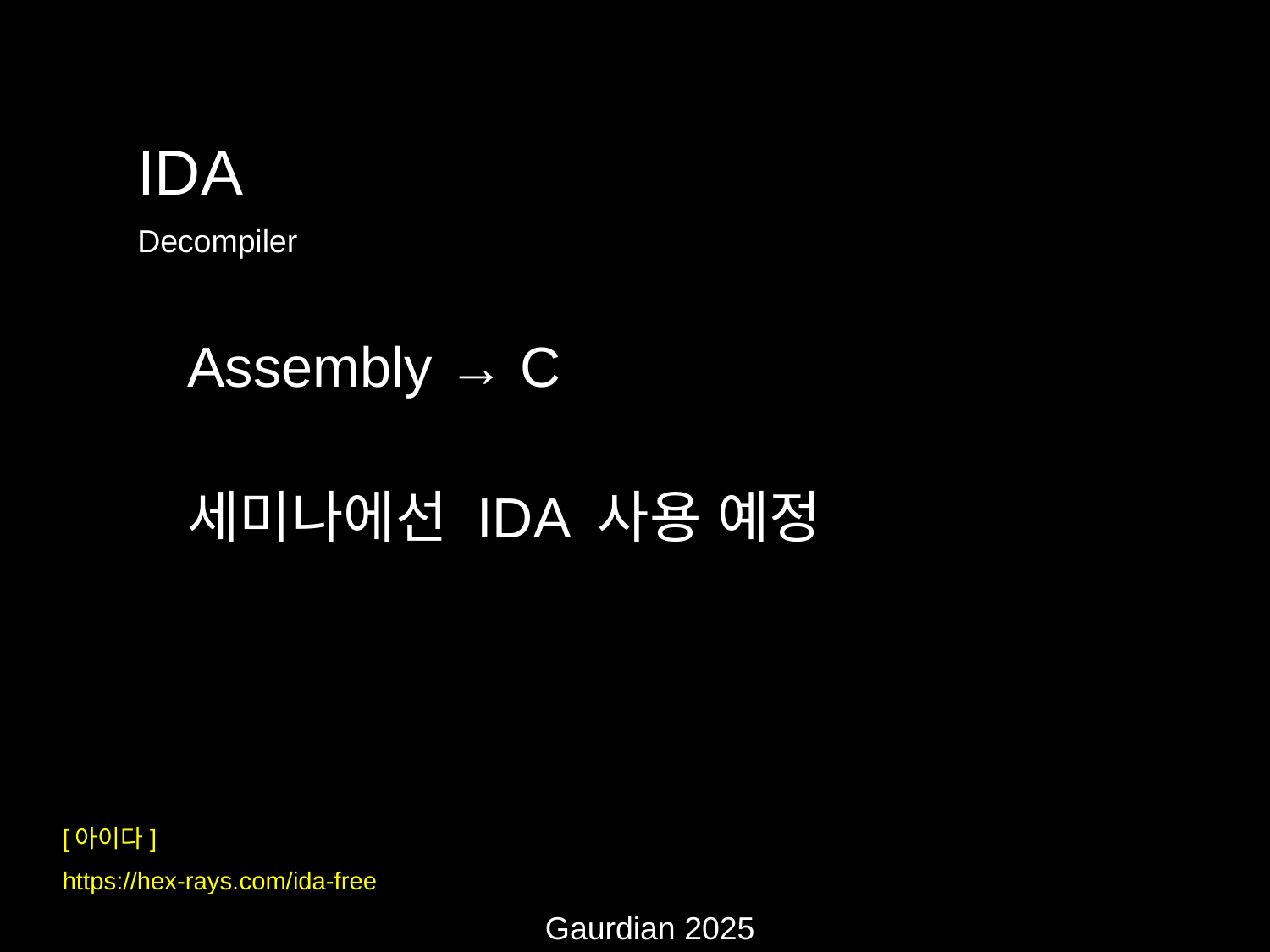

IDA
Decompiler
Assembly → C
세미나에선 IDA 사용 예정
[아이다]
https://hex-rays.com/ida-free